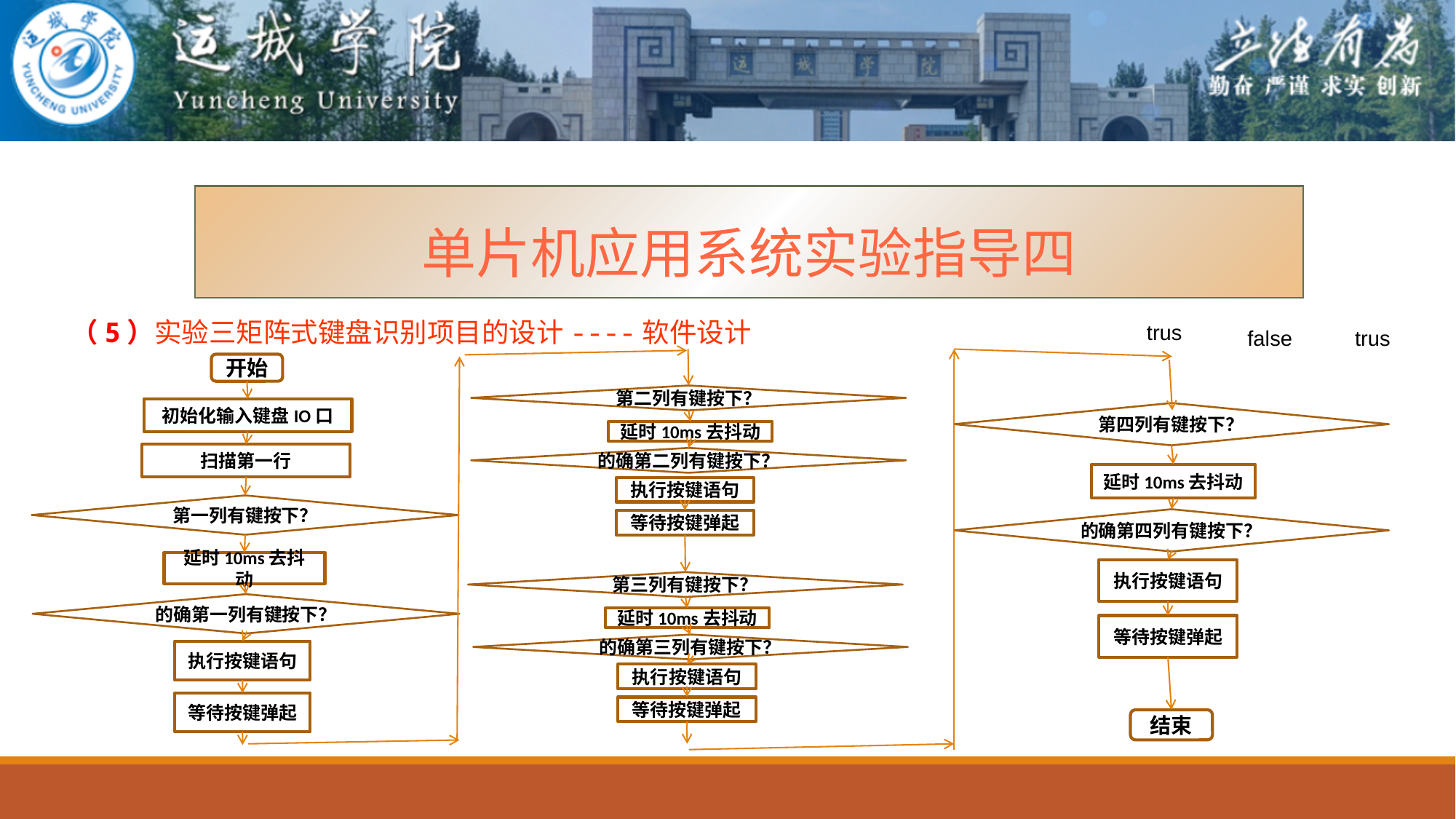

单片机应用系统实验指导四
（5）实验三矩阵式键盘识别项目的设计----软件设计
trus
false
trus
开始
初始化输入键盘IO口
扫描第一行
第一列有键按下？
延时10ms去抖动
的确第一列有键按下？
执行按键语句
等待按键弹起
第二列有键按下？
延时10ms去抖动
的确第二列有键按下？
执行按键语句
等待按键弹起
第四列有键按下？
延时10ms去抖动
的确第四列有键按下？
执行按键语句
等待按键弹起
第三列有键按下？
延时10ms去抖动
的确第三列有键按下？
执行按键语句
等待按键弹起
结束